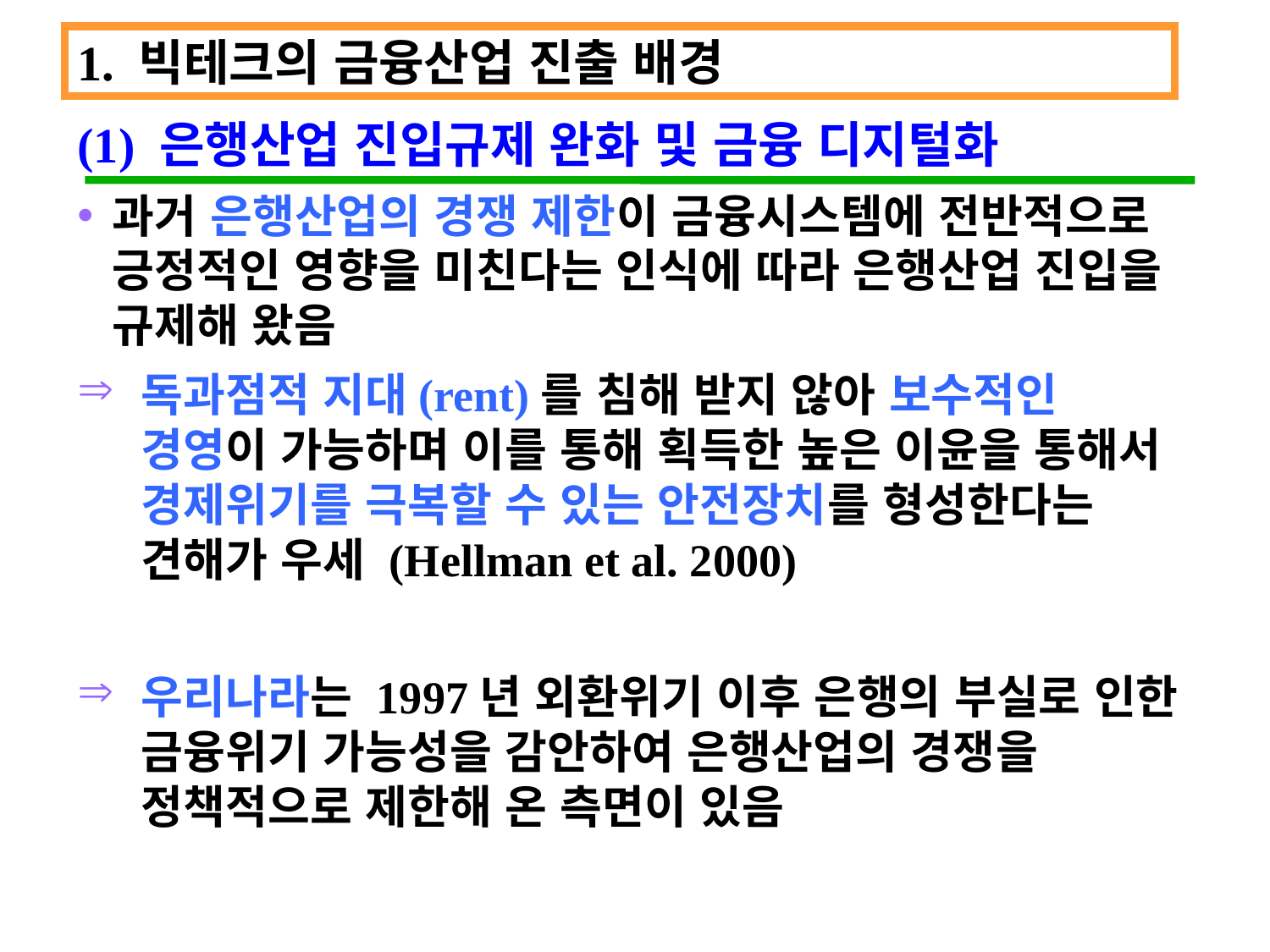

1. 빅테크의 금융산업 진출 배경
(1) 은행산업 진입규제 완화 및 금융 디지털화
과거 은행산업의 경쟁 제한이 금융시스템에 전반적으로 긍정적인 영향을 미친다는 인식에 따라 은행산업 진입을 규제해 왔음
독과점적 지대(rent)를 침해 받지 않아 보수적인 경영이 가능하며 이를 통해 획득한 높은 이윤을 통해서 경제위기를 극복할 수 있는 안전장치를 형성한다는 견해가 우세 (Hellman et al. 2000)

우리나라는 1997년 외환위기 이후 은행의 부실로 인한 금융위기 가능성을 감안하여 은행산업의 경쟁을 정책적으로 제한해 온 측면이 있음